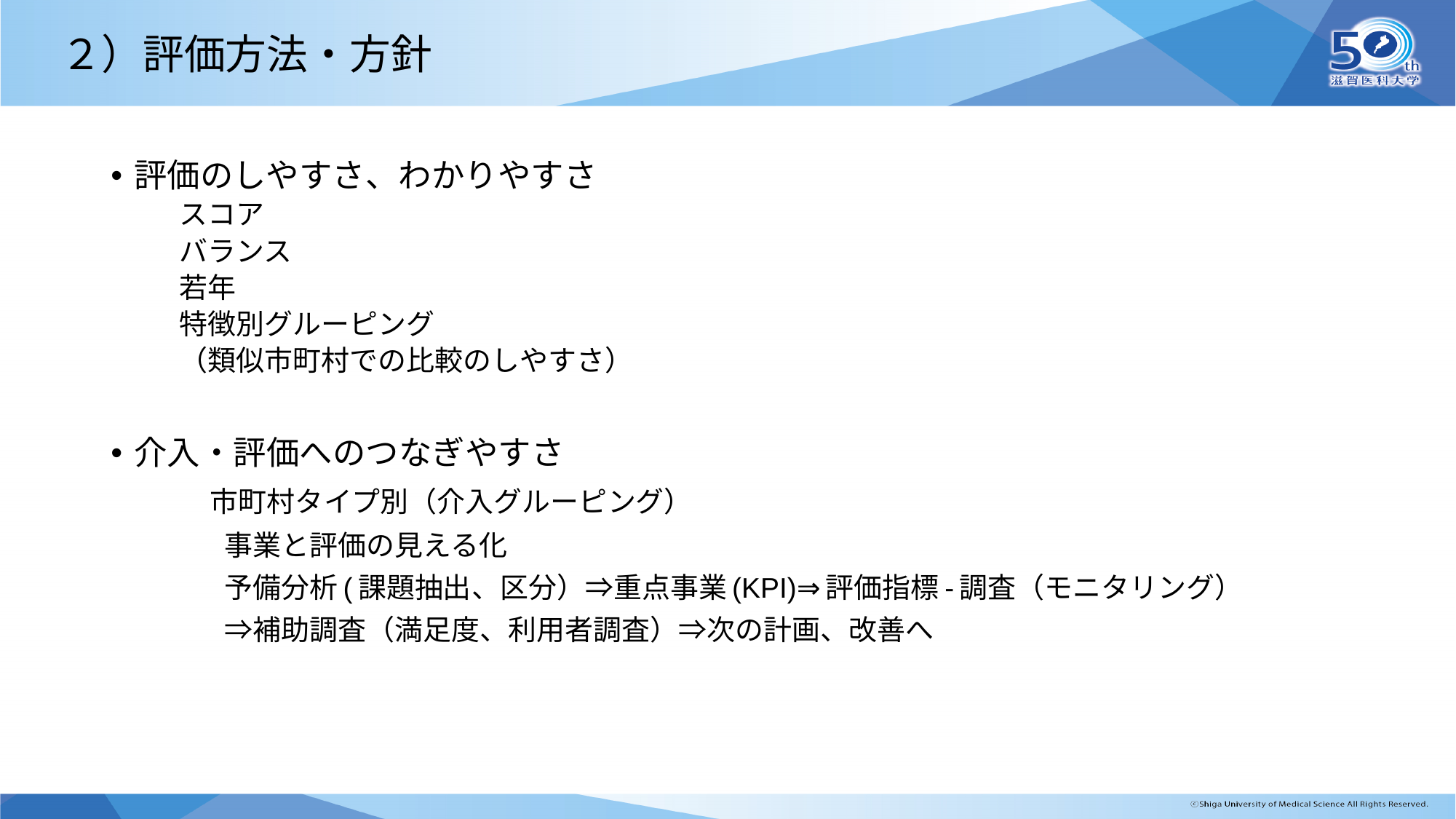

# ２）評価方法・方針
評価のしやすさ、わかりやすさ
　スコア
　バランス
　若年
　特徴別グルーピング
　（類似市町村での比較のしやすさ）

介入・評価へのつなぎやすさ
　　　市町村タイプ別（介入グルーピング）
　　　　事業と評価の見える化
　　　　予備分析(課題抽出、区分）⇒重点事業(KPI)⇒評価指標-調査（モニタリング）
　　　　⇒補助調査（満足度、利用者調査）⇒次の計画、改善へ